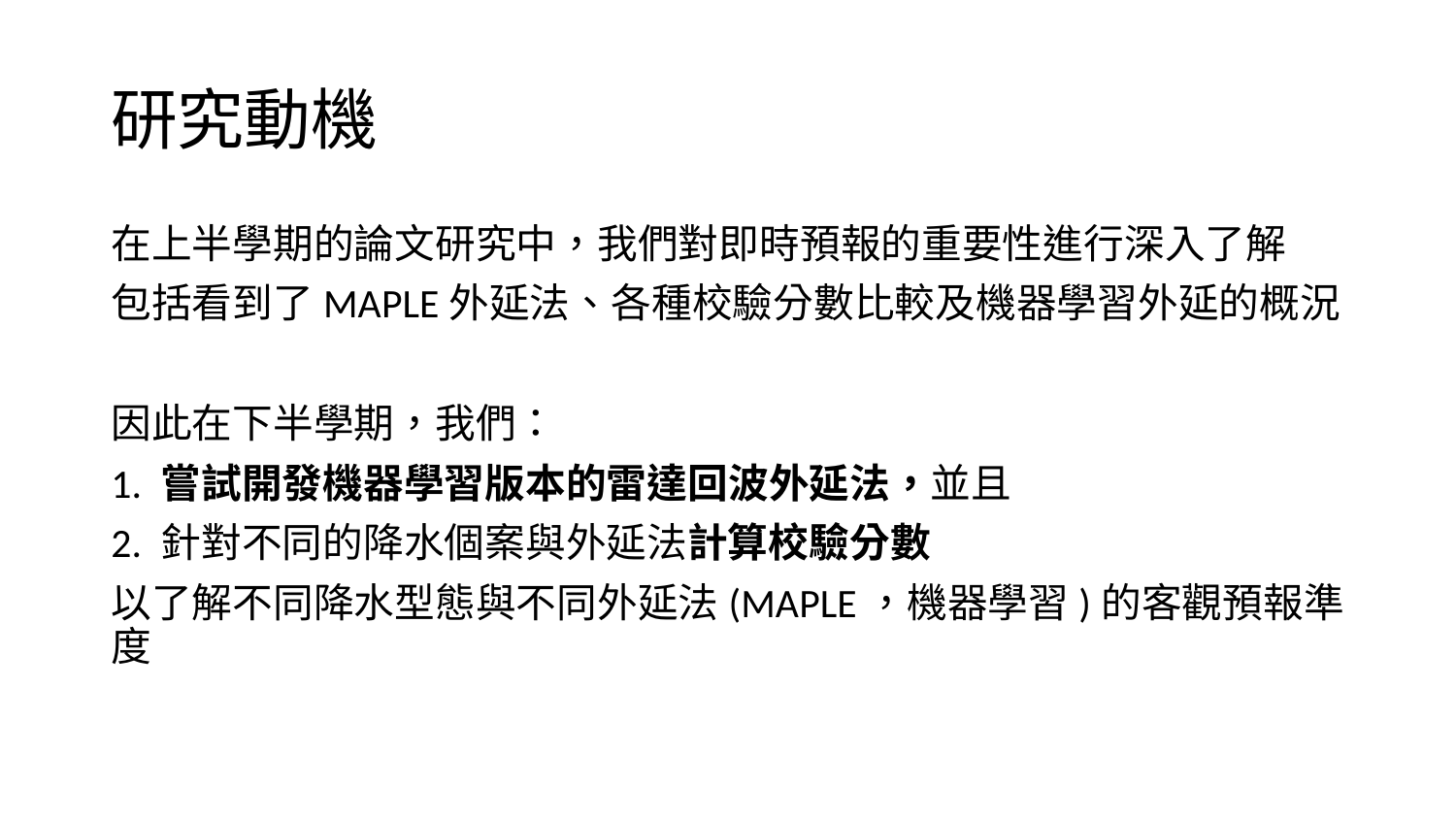

# 研究動機
在上半學期的論文研究中，我們對即時預報的重要性進行深入了解
包括看到了MAPLE外延法、各種校驗分數比較及機器學習外延的概況

因此在下半學期，我們：
1. 嘗試開發機器學習版本的雷達回波外延法，並且
2. 針對不同的降水個案與外延法計算校驗分數
以了解不同降水型態與不同外延法(MAPLE，機器學習)的客觀預報準度